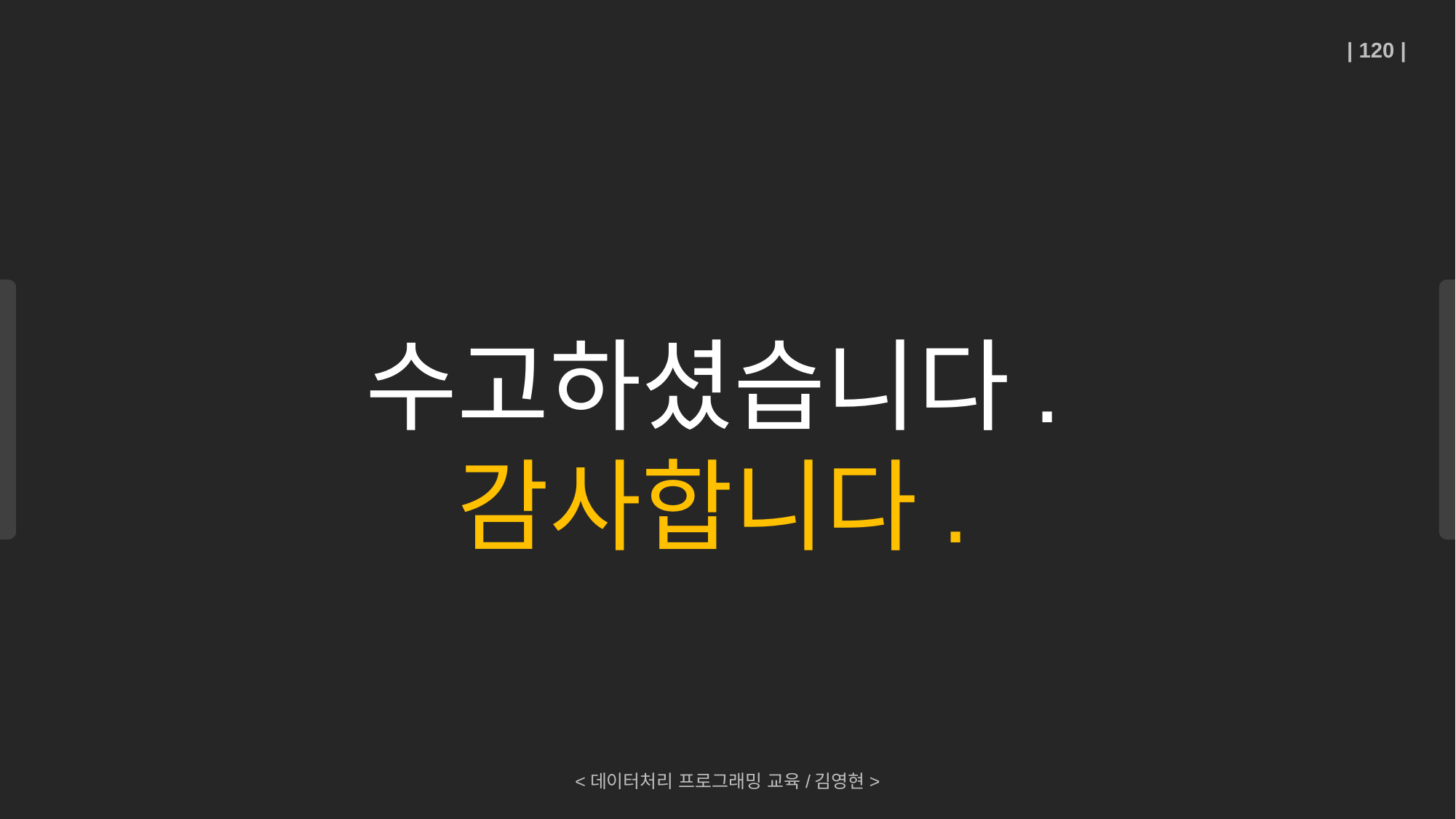

| 120 |
수고하셨습니다.
감사합니다.

<데이터처리 프로그래밍 교육/김영현>